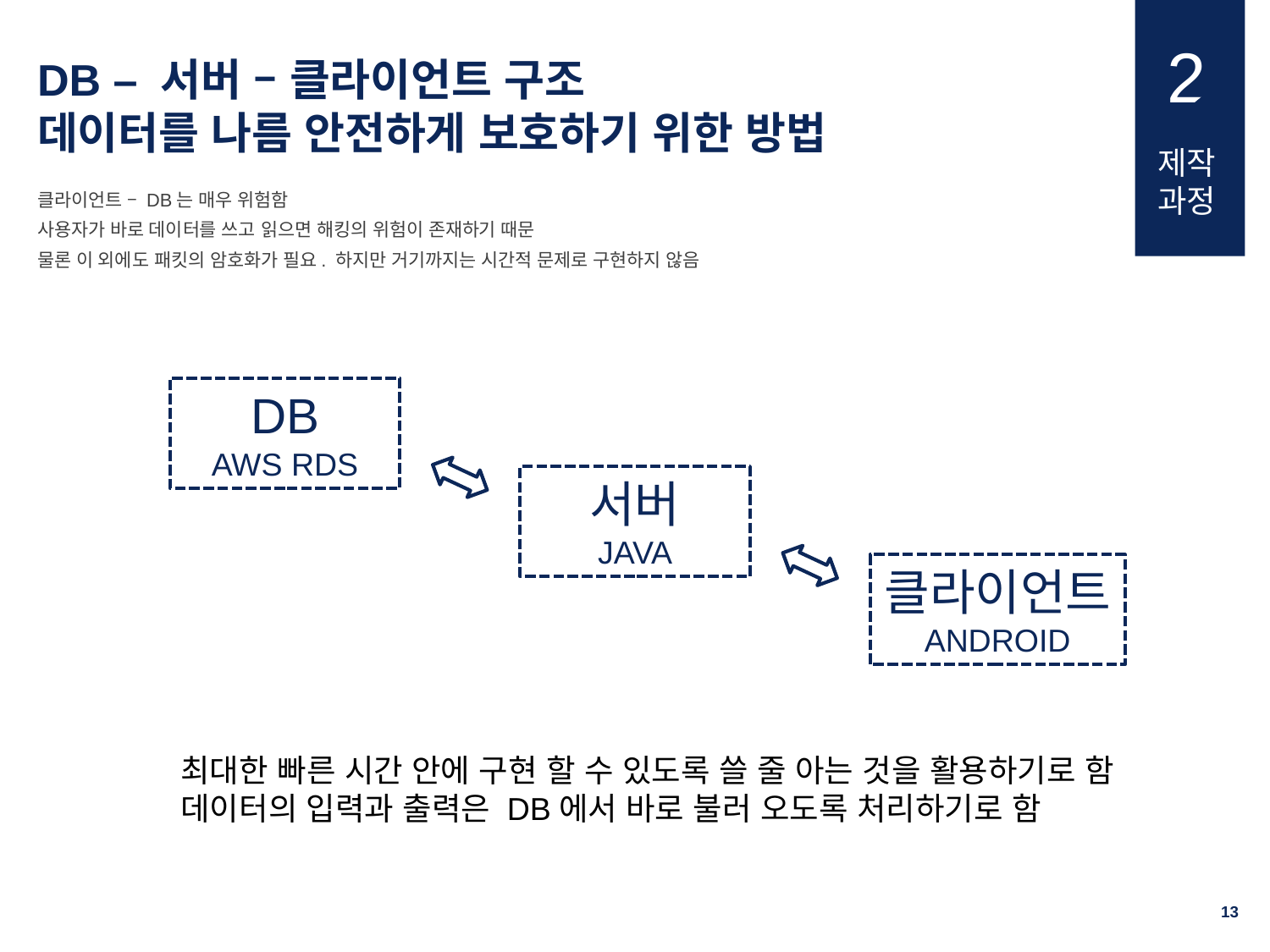

2

DB – 서버 – 클라이언트 구조
데이터를 나름 안전하게 보호하기 위한 방법
제작과정
클라이언트 – DB는 매우 위험함
사용자가 바로 데이터를 쓰고 읽으면 해킹의 위험이 존재하기 때문
물론 이 외에도 패킷의 암호화가 필요. 하지만 거기까지는 시간적 문제로 구현하지 않음
DB
AWS RDS

서버
JAVA

클라이언트
ANDROID
최대한 빠른 시간 안에 구현 할 수 있도록 쓸 줄 아는 것을 활용하기로 함
데이터의 입력과 출력은 DB에서 바로 불러 오도록 처리하기로 함
13